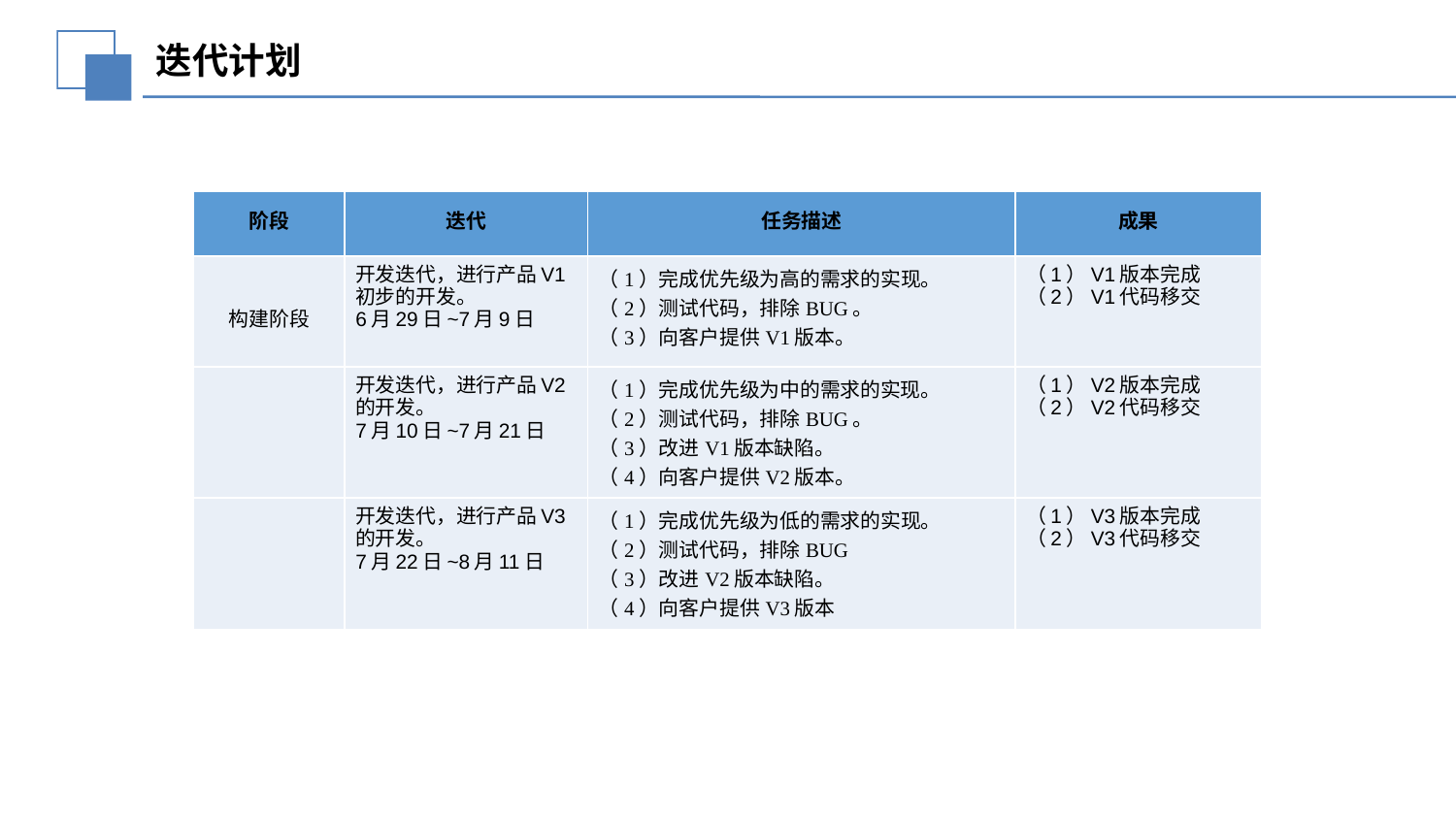

延迟符
迭代计划
| 阶段 | 迭代 | 任务描述 | 成果 |
| --- | --- | --- | --- |
| 构建阶段 | 开发迭代，进行产品V1初步的开发。 6月29日~7月9日 | （1）完成优先级为高的需求的实现。 （2）测试代码，排除BUG。 （3）向客户提供V1版本。 | （1）V1版本完成 （2）V1代码移交 |
| --- | --- | --- | --- |
|  | 开发迭代，进行产品V2的开发。 7月10日~7月21日 | （1）完成优先级为中的需求的实现。 （2）测试代码，排除BUG。 （3）改进V1版本缺陷。 （4）向客户提供V2版本。 | （1）V2版本完成 （2）V2代码移交 |
|  | 开发迭代，进行产品V3的开发。 7月22日~8月11日 | （1）完成优先级为低的需求的实现。 （2）测试代码，排除BUG （3）改进V2版本缺陷。 （4）向客户提供V3版本 | （1）V3版本完成 （2）V3代码移交 |